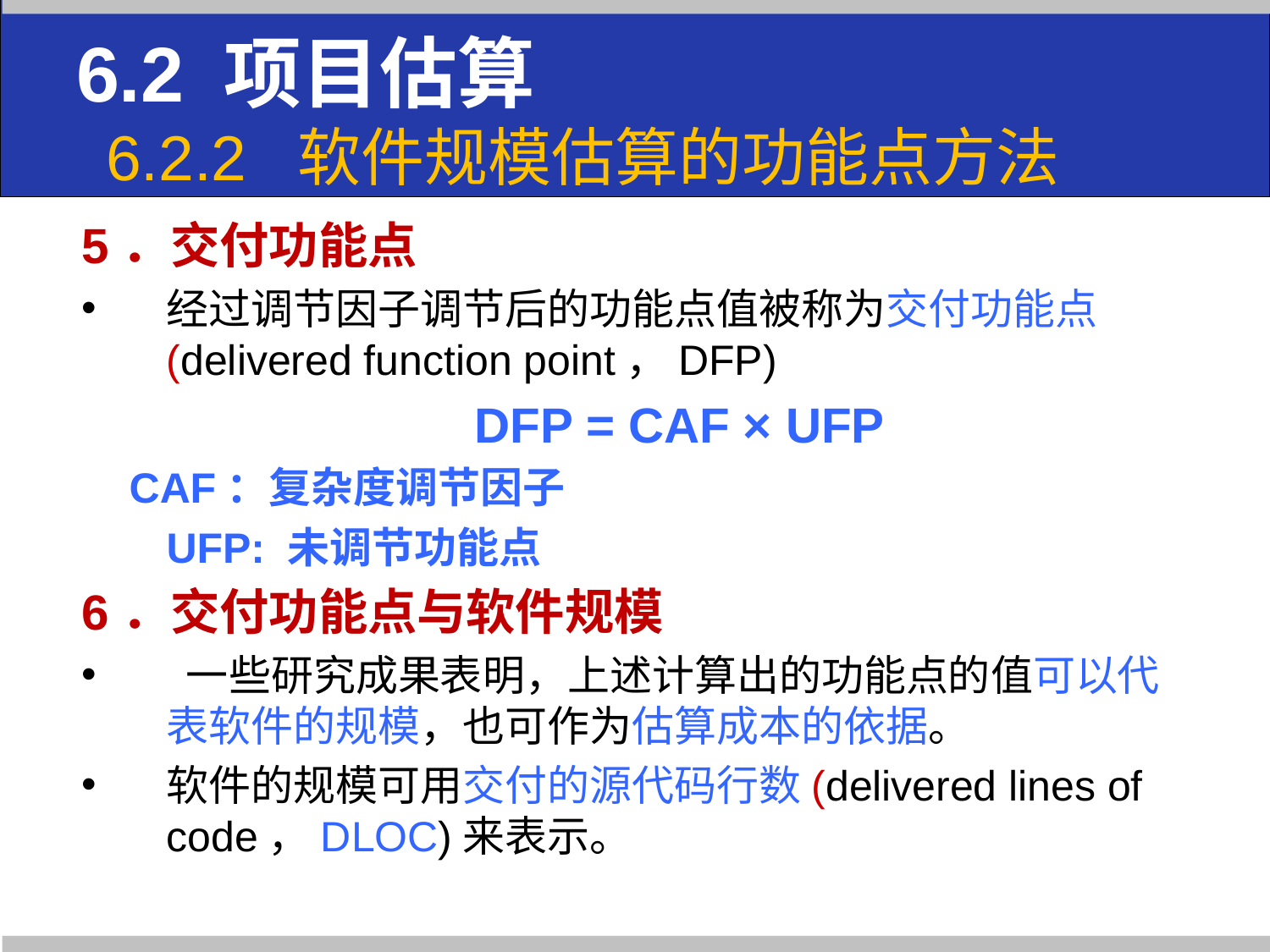

# 6.2 项目估算 6.2.2  软件规模估算的功能点方法
5．交付功能点
经过调节因子调节后的功能点值被称为交付功能点(delivered function point，DFP)
	                          DFP = CAF × UFP
    CAF：复杂度调节因子
	UFP: 未调节功能点
6．交付功能点与软件规模
 一些研究成果表明，上述计算出的功能点的值可以代表软件的规模，也可作为估算成本的依据。
软件的规模可用交付的源代码行数(delivered lines of code，DLOC)来表示。
741